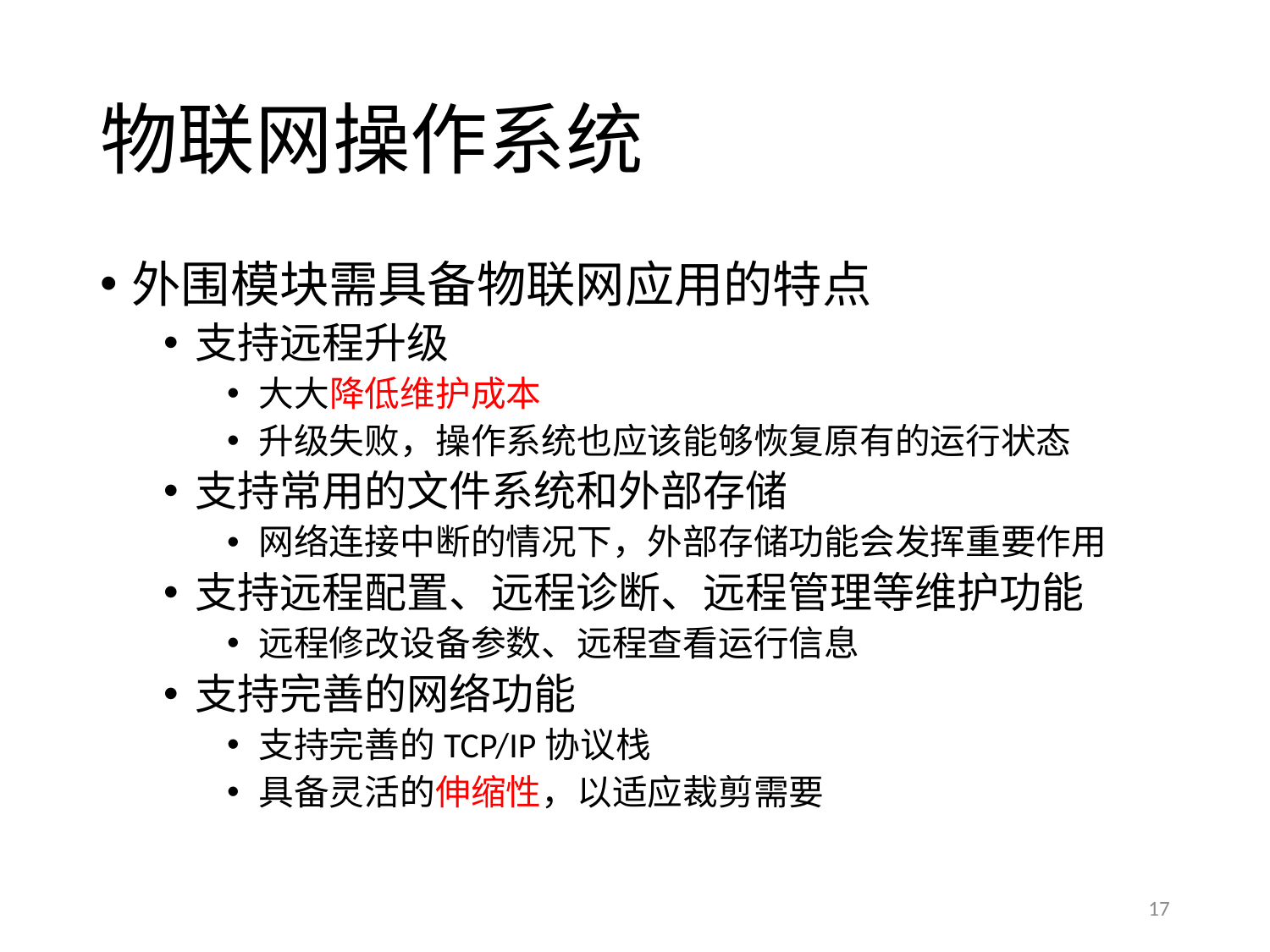

# 物联网操作系统
外围模块需具备物联网应用的特点
支持远程升级
大大降低维护成本
升级失败，操作系统也应该能够恢复原有的运行状态
支持常用的文件系统和外部存储
网络连接中断的情况下，外部存储功能会发挥重要作用
支持远程配置、远程诊断、远程管理等维护功能
远程修改设备参数、远程查看运行信息
支持完善的网络功能
支持完善的TCP/IP协议栈
具备灵活的伸缩性，以适应裁剪需要
17